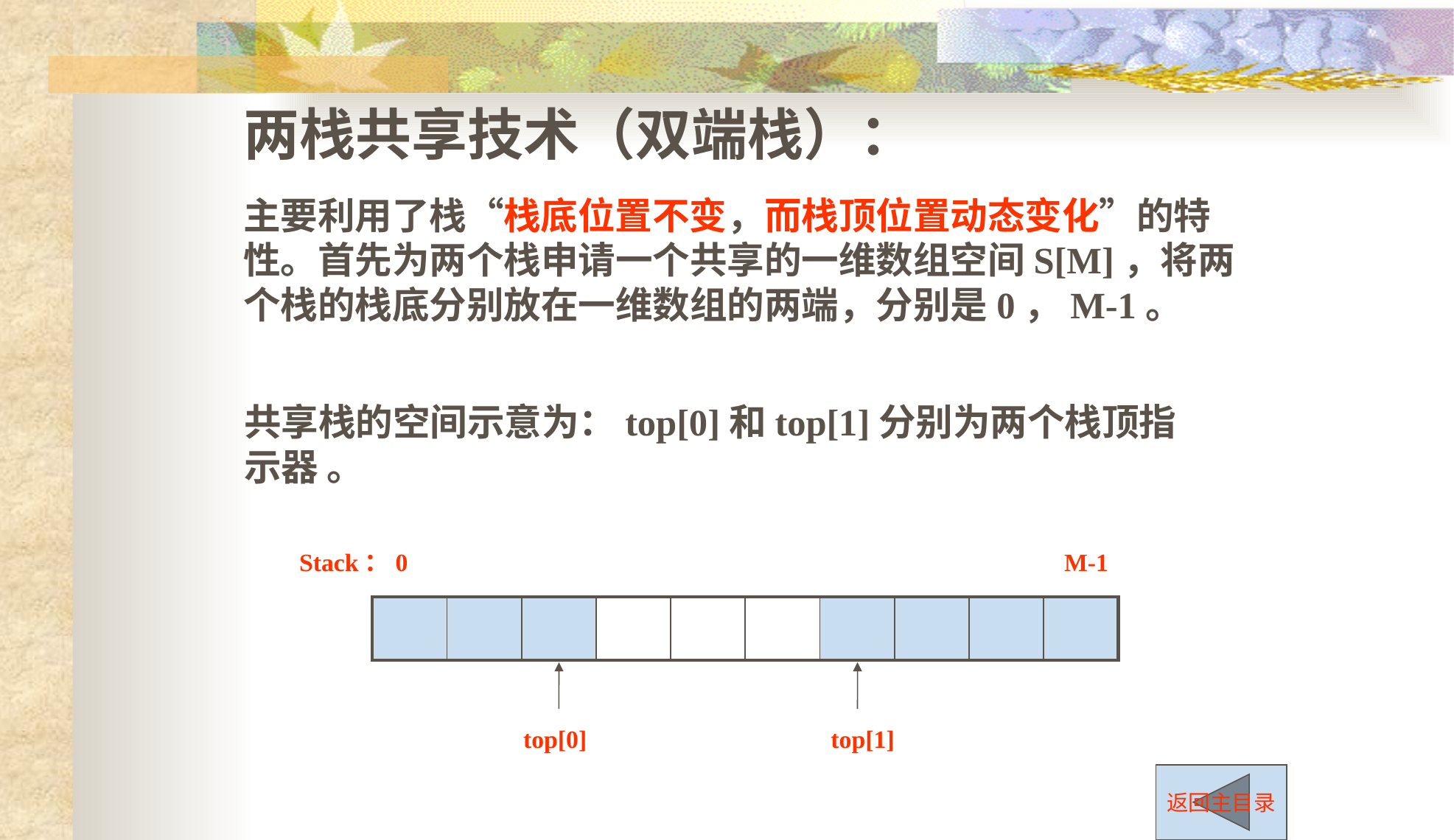

两栈共享技术（双端栈）：
主要利用了栈“栈底位置不变，而栈顶位置动态变化”的特性。首先为两个栈申请一个共享的一维数组空间S[M]，将两个栈的栈底分别放在一维数组的两端，分别是0，M-1。
共享栈的空间示意为：top[0]和top[1]分别为两个栈顶指示器 。
Stack：0
M-1
|  |  |  |  |  |  |  |  |  |  |
| --- | --- | --- | --- | --- | --- | --- | --- | --- | --- |

top[0]
top[1]
返回主目录